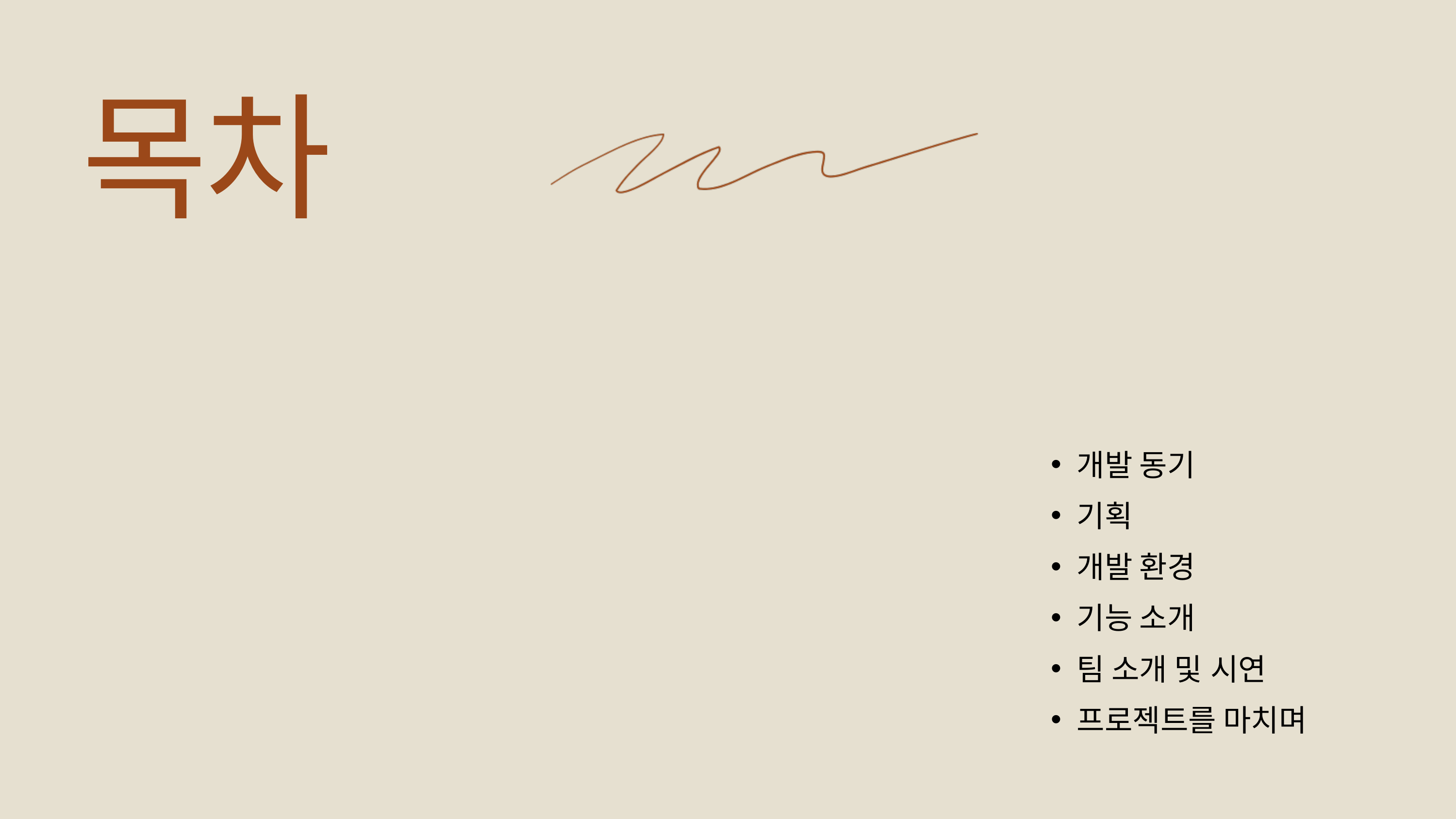

목차

개발 동기
기획
개발 환경
기능 소개
팀 소개 및 시연
프로젝트를 마치며